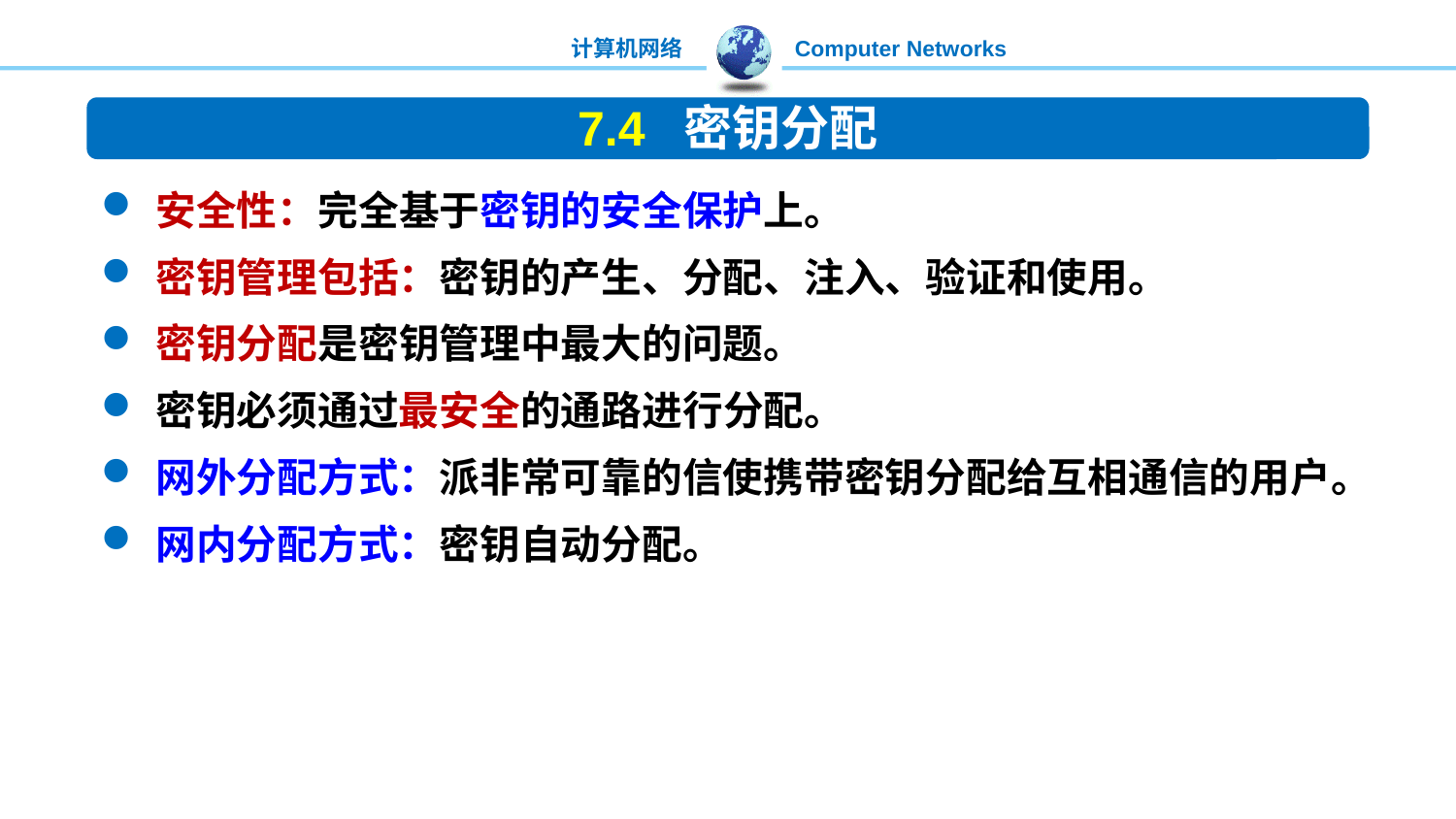

7.4  密钥分配

安全性：完全基于密钥的安全保护上。
密钥管理包括：密钥的产生、分配、注入、验证和使用。
密钥分配是密钥管理中最大的问题。
密钥必须通过最安全的通路进行分配。
网外分配方式：派非常可靠的信使携带密钥分配给互相通信的用户。
网内分配方式：密钥自动分配。